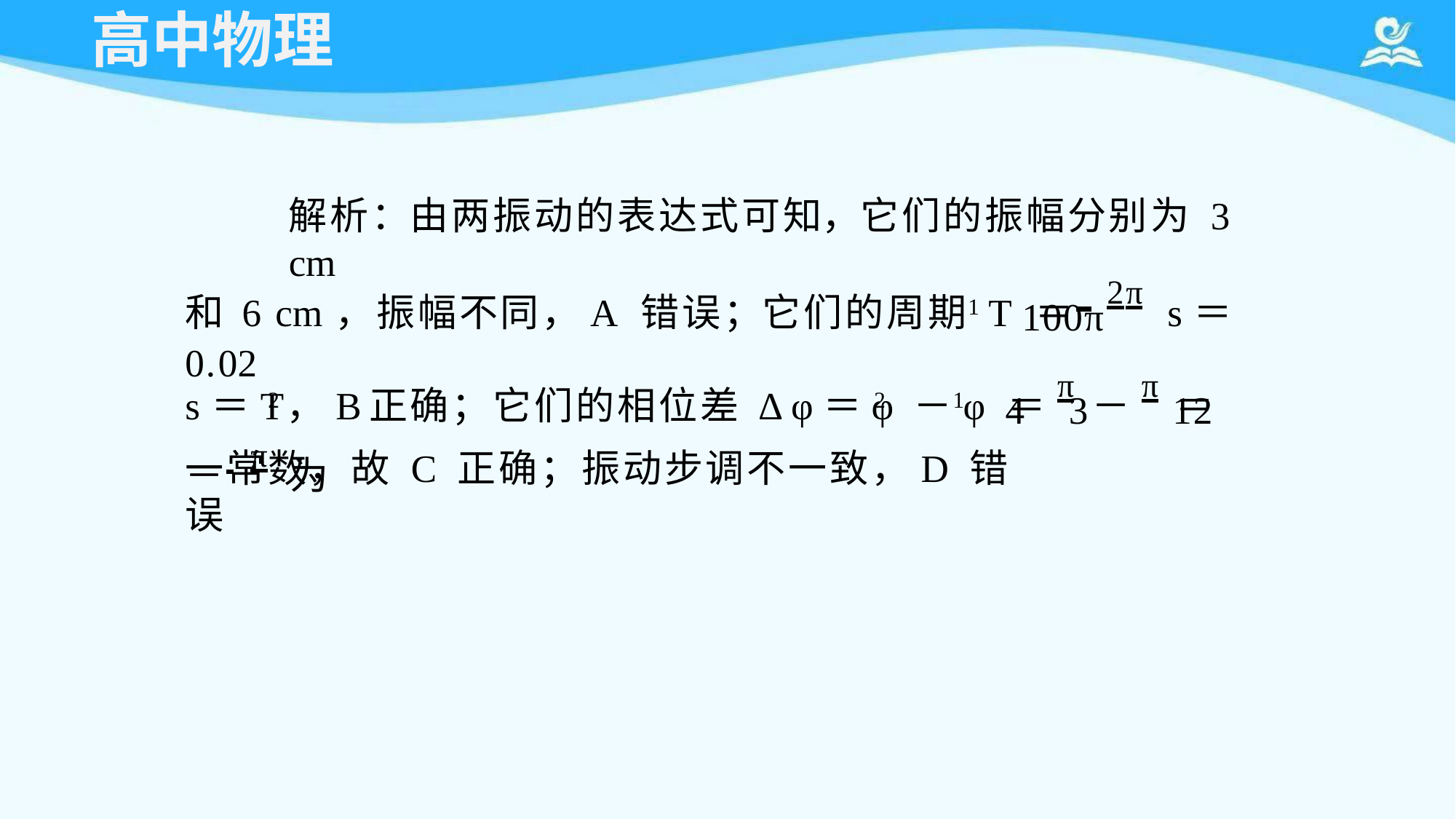

# 高中物理
解析：由两振动的表达式可知，它们的振幅分别为 3 cm
和 6 cm，振幅不同，A 错误；它们的周期 T ＝  2π	s＝0.02
1
100π
s＝T	，B	正确；它们的相位差	Δ φ＝φ －φ ＝π－π＝－ π 为
2	2	1
4	3	12
一常数，故 C 正确；振动步调不一致，D 错误